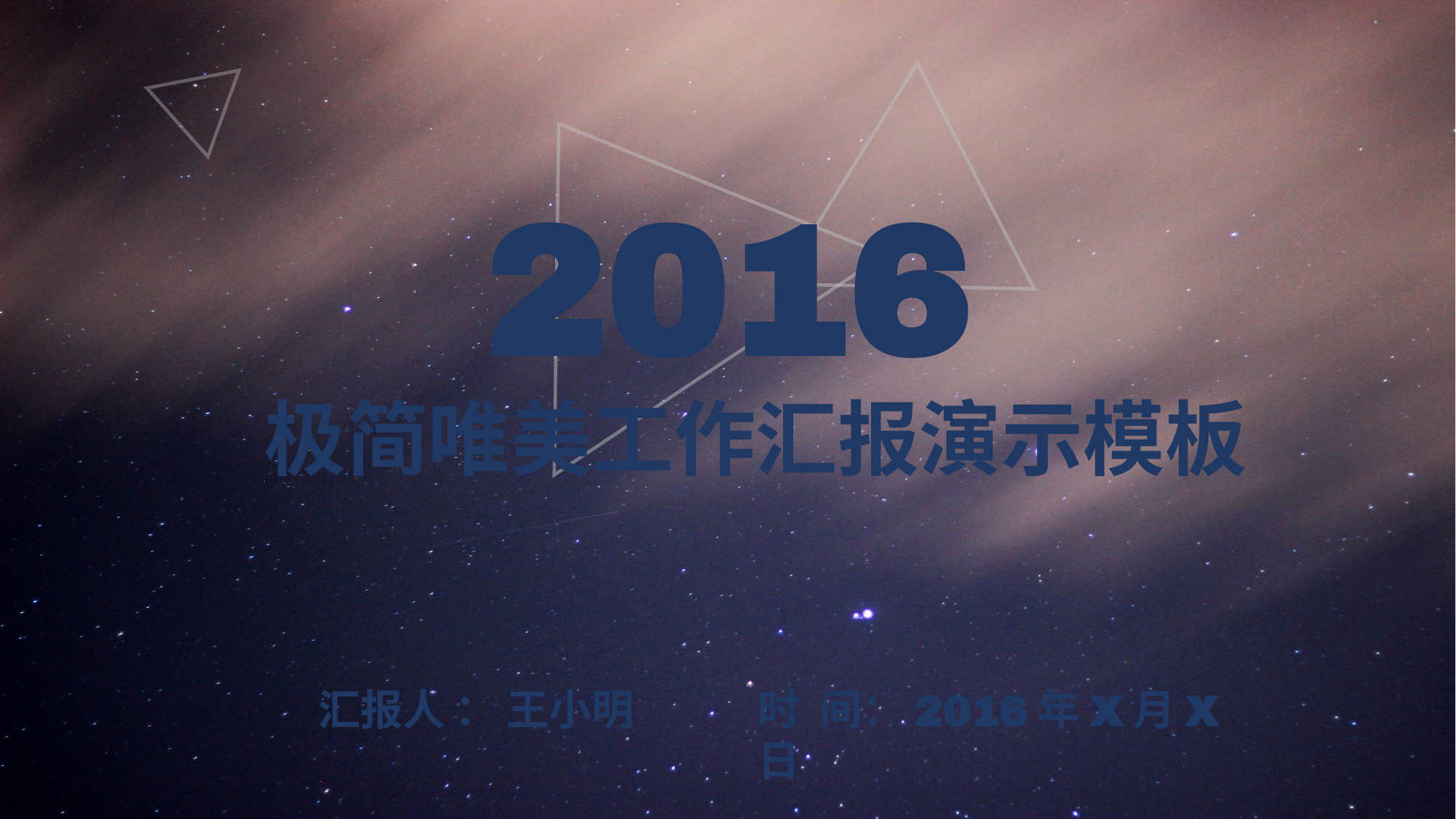

2016
极简唯美工作汇报演示模板
汇报人 ： 王小明
时  间：2016年X月X日